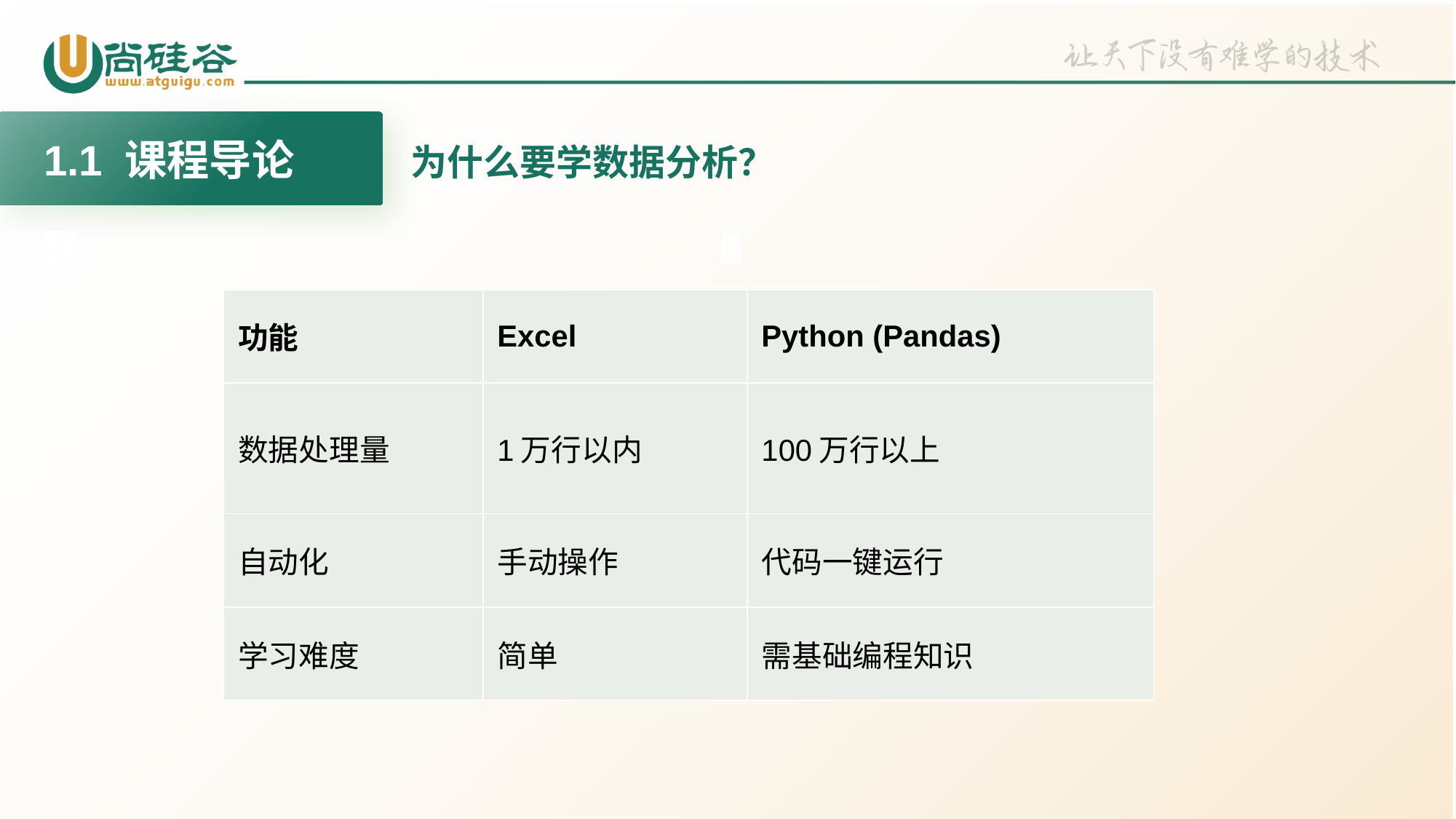

1.1 课程导论

为什么要学数据分析？
| 功能 | Excel | Python (Pandas) |
| --- | --- | --- |
| 数据处理量 | 1万行以内 | 100万行以上 |
| 自动化 | 手动操作 | 代码一键运行 |
| 学习难度 | 简单 | 需基础编程知识 |